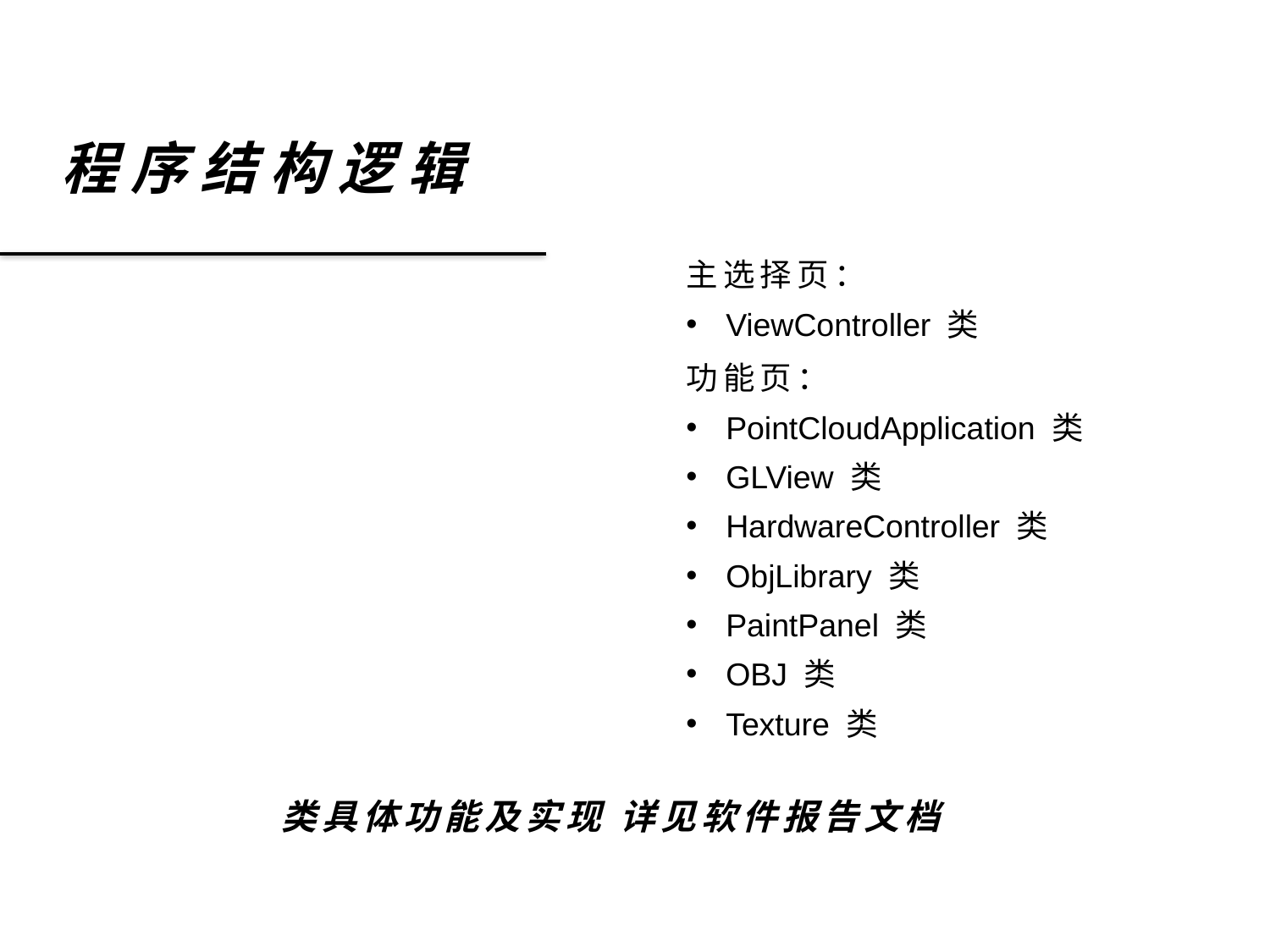

程 序 结 构 逻 辑
主选择页：

ViewController 类
功能页：

PointCloudApplication 类

GLView 类

HardwareController 类

ObjLibrary 类

PaintPanel 类

OBJ 类

Texture 类
类具体功能及实现 详见软件报告文档